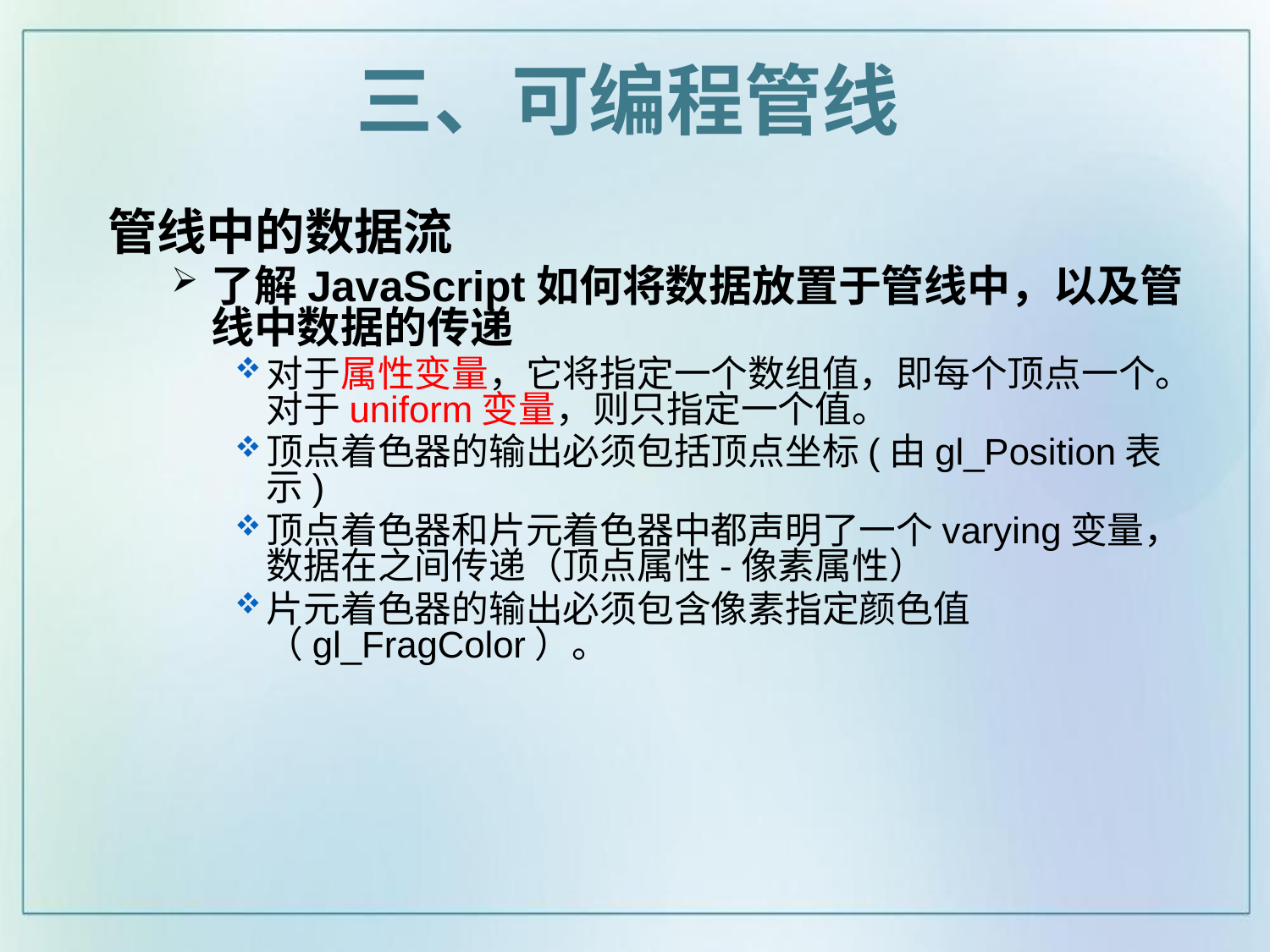

三、可编程管线
管线中的数据流
了解JavaScript如何将数据放置于管线中，以及管线中数据的传递
对于属性变量，它将指定一个数组值，即每个顶点一个。对于uniform变量，则只指定一个值。
顶点着色器的输出必须包括顶点坐标(由gl_Position表示)
顶点着色器和片元着色器中都声明了一个varying变量，数据在之间传递（顶点属性-像素属性）
片元着色器的输出必须包含像素指定颜色值（gl_FragColor）。